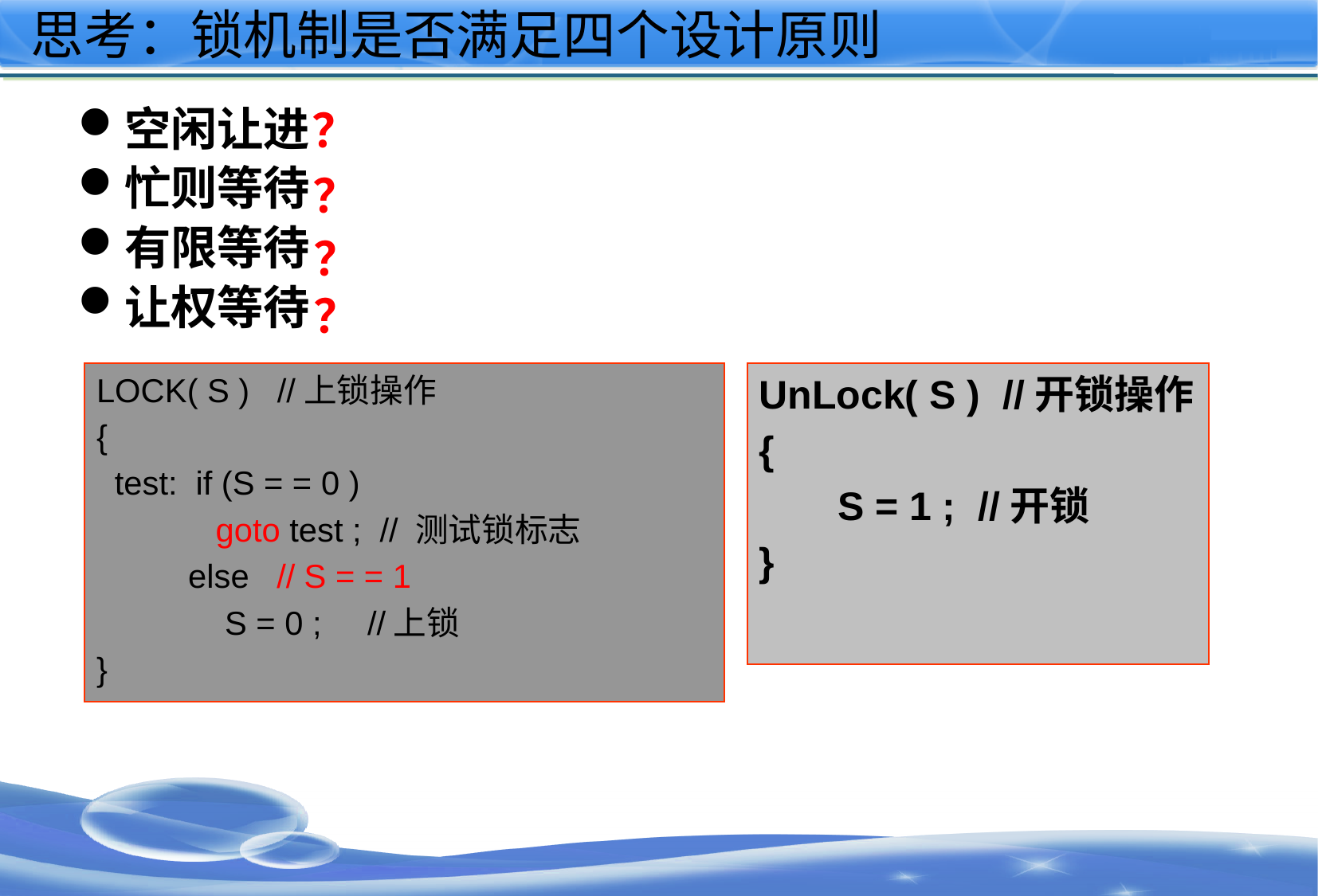

# 思考：锁机制是否满足四个设计原则
？
空闲让进
忙则等待
有限等待
让权等待

？
？
？
LOCK( S )   //上锁操作
{
  test:  if (S = = 0 )
             goto test ;  // 测试锁标志
          else   // S = = 1
              S = 0 ;     //上锁
}
UnLock( S )  //开锁操作
{
       S = 1 ;  //开锁
}